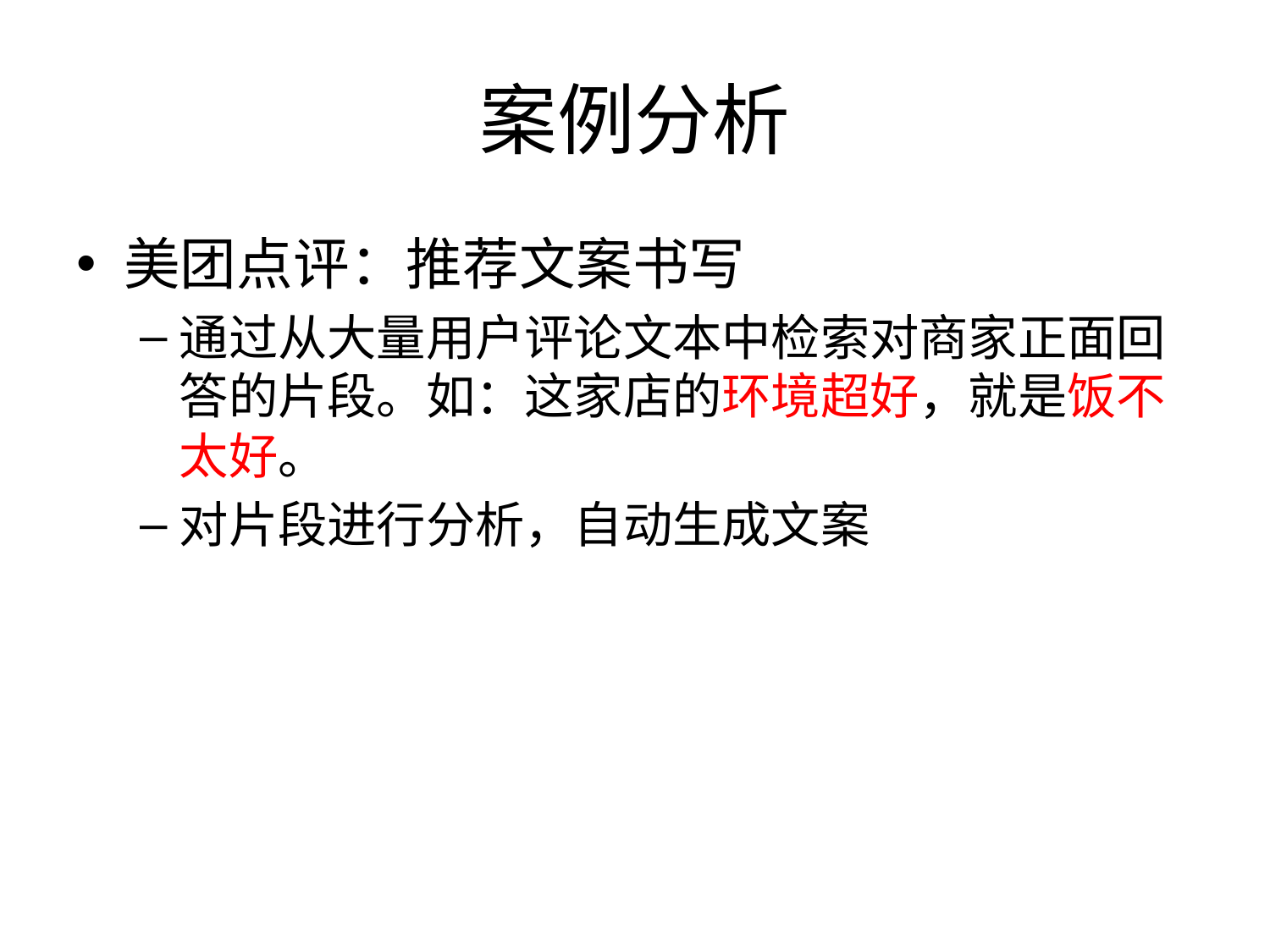

# 案例分析
美团点评：推荐文案书写
通过从大量用户评论文本中检索对商家正面回答的片段。如：这家店的环境超好，就是饭不太好。
对片段进行分析，自动生成文案